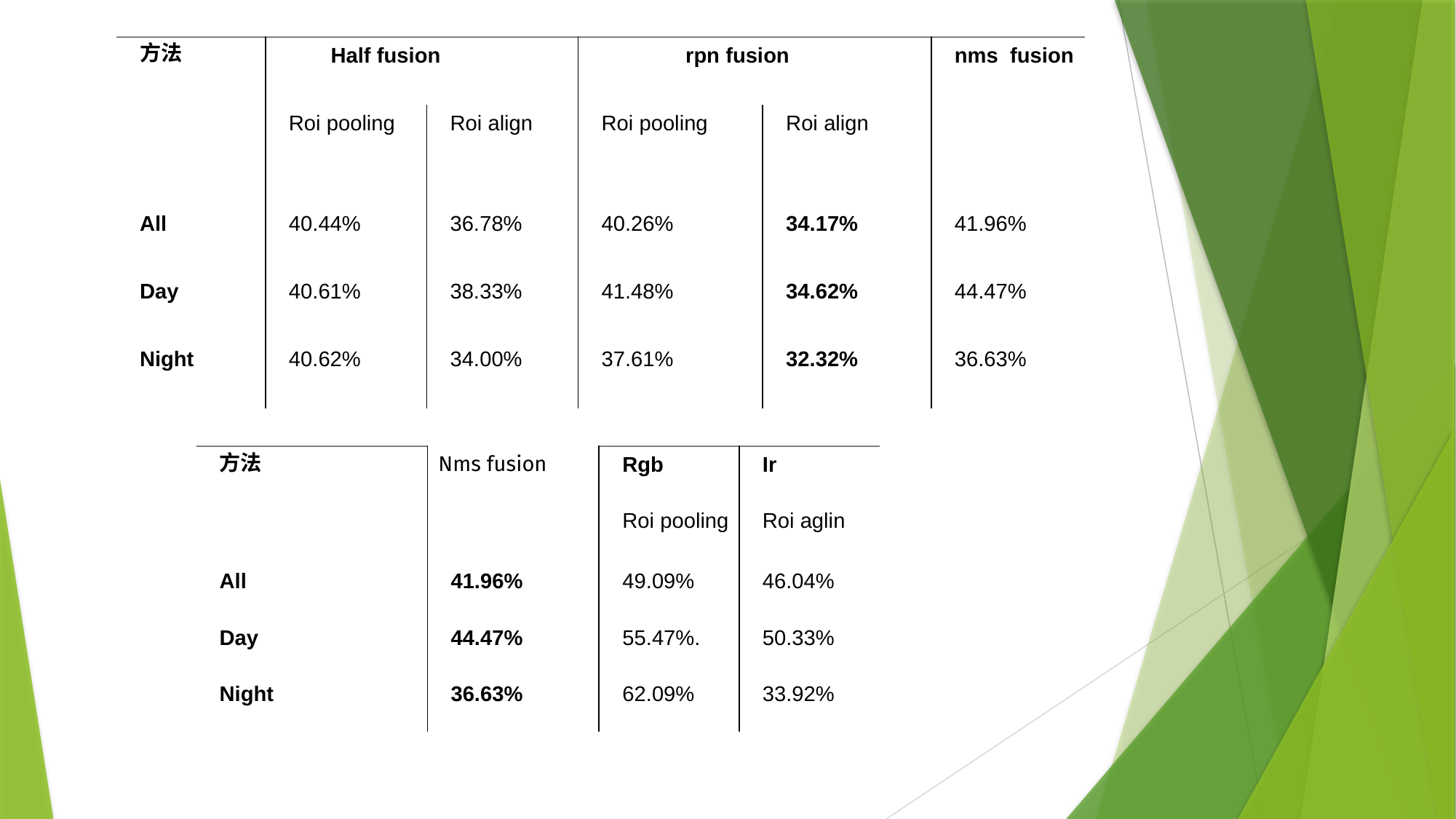

| 方法 | Half fusion |  | rpn fusion |  | nms fusion |
| --- | --- | --- | --- | --- | --- |
|  | Roi pooling | Roi align | Roi pooling | Roi align |  |
| All | 40.44% | 36.78% | 40.26% | 34.17% | 41.96% |
| Day | 40.61% | 38.33% | 41.48% | 34.62% | 44.47% |
| Night | 40.62% | 34.00% | 37.61% | 32.32% | 36.63% |
| 方法 | Nms fusion | Rgb | Ir |
| --- | --- | --- | --- |
|  |  | Roi pooling | Roi aglin |
| All | 41.96% | 49.09% | 46.04% |
| Day | 44.47% | 55.47%. | 50.33% |
| Night | 36.63% | 62.09% | 33.92% |